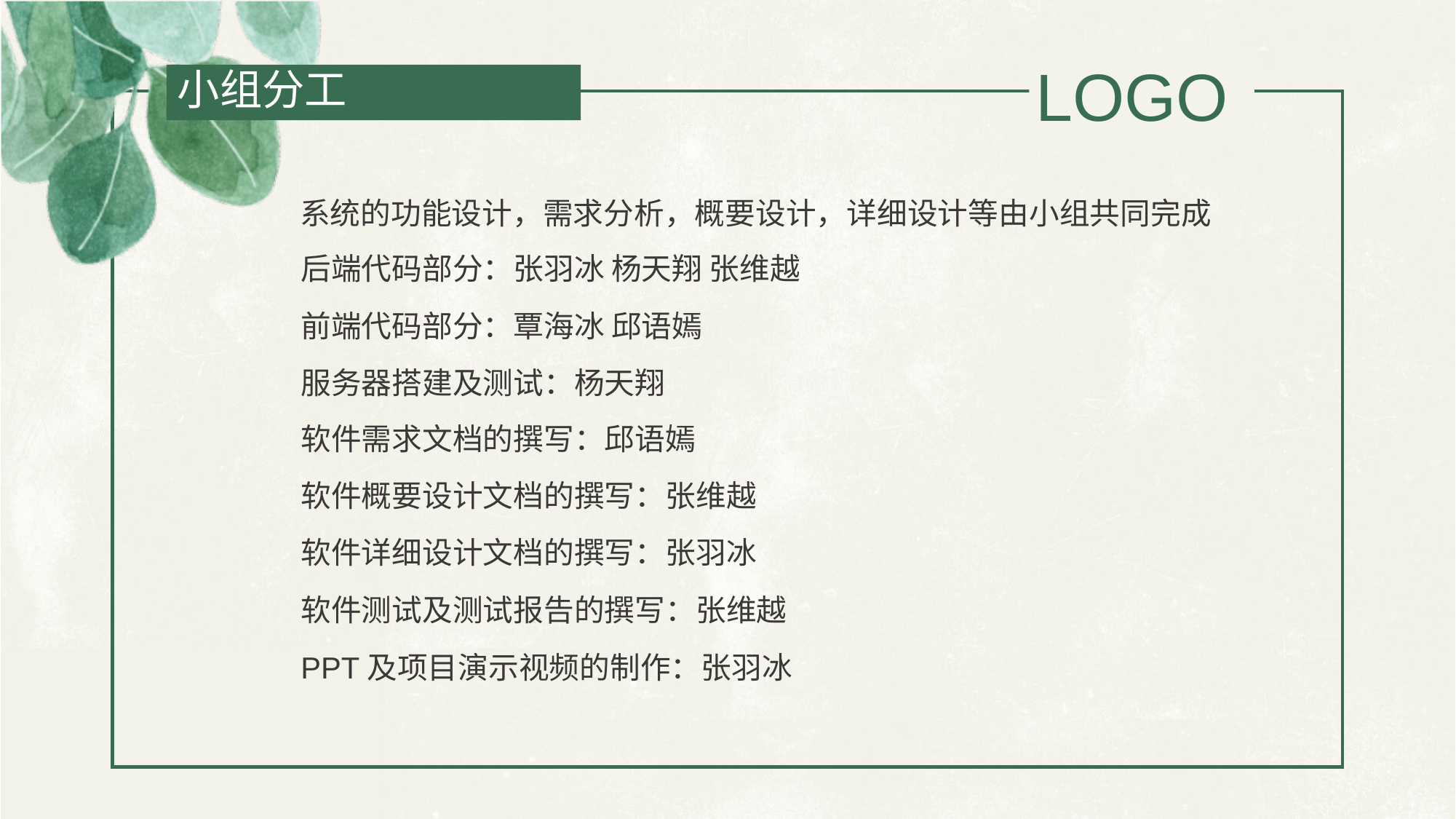

小组分工
系统的功能设计，需求分析，概要设计，详细设计等由小组共同完成
后端代码部分：张羽冰 杨天翔 张维越
前端代码部分：覃海冰 邱语嫣
服务器搭建及测试：杨天翔
软件需求文档的撰写：邱语嫣
软件概要设计文档的撰写：张维越
软件详细设计文档的撰写：张羽冰
软件测试及测试报告的撰写：张维越
PPT及项目演示视频的制作：张羽冰